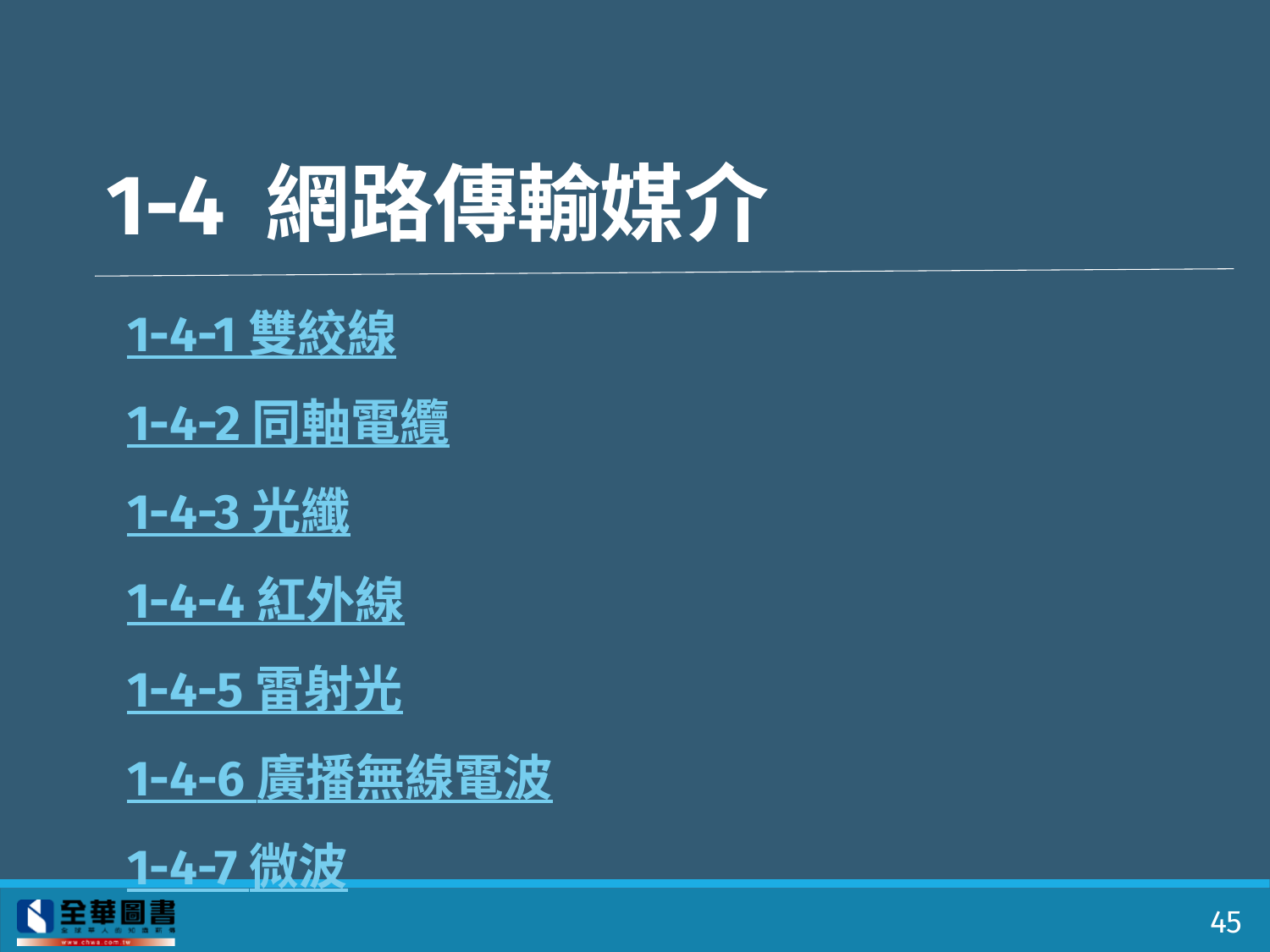

# 1-4 網路傳輸媒介
1-4-1 雙絞線
1-4-2 同軸電纜
1-4-3 光纖
1-4-4 紅外線
1-4-5 雷射光
1-4-6 廣播無線電波
1-4-7 微波

45